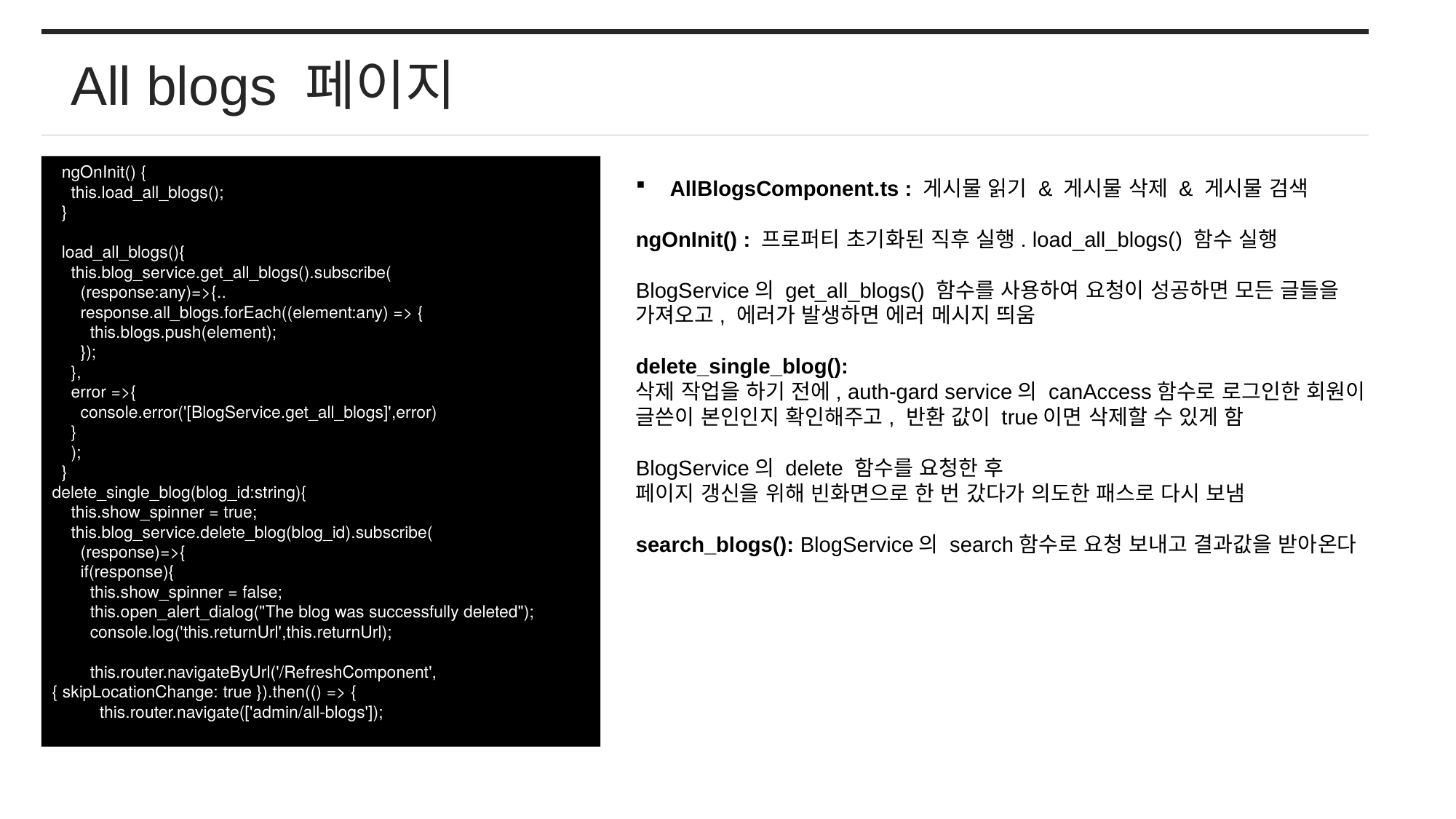

All blogs 페이지
  ngOnInit() {
    this.load_all_blogs();
  }

  load_all_blogs(){
    this.blog_service.get_all_blogs().subscribe(
      (response:any)=>{..
      response.all_blogs.forEach((element:any) => {
        this.blogs.push(element);
      });
    },
    error =>{
      console.error('[BlogService.get_all_blogs]',error)
    }
    );
  }
delete_single_blog(blog_id:string){
    this.show_spinner = true;
    this.blog_service.delete_blog(blog_id).subscribe(
      (response)=>{
      if(response){
        this.show_spinner = false;
        this.open_alert_dialog("The blog was successfully deleted");
        console.log('this.returnUrl',this.returnUrl);

        this.router.navigateByUrl('/RefreshComponent', { skipLocationChange: true }).then(() => {
          this.router.navigate(['admin/all-blogs']);

AllBlogsComponent.ts : 게시물 읽기 & 게시물 삭제 & 게시물 검색

ngOnInit() : 프로퍼티 초기화된 직후 실행. load_all_blogs() 함수 실행

BlogService의 get_all_blogs() 함수를 사용하여 요청이 성공하면 모든 글들을 가져오고, 에러가 발생하면 에러 메시지 띄움

delete_single_blog():
삭제 작업을 하기 전에, auth-gard service의 canAccess함수로 로그인한 회원이 글쓴이 본인인지 확인해주고, 반환 값이 true이면 삭제할 수 있게 함

BlogService의 delete 함수를 요청한 후
페이지 갱신을 위해 빈화면으로 한 번 갔다가 의도한 패스로 다시 보냄

search_blogs(): BlogService의 search함수로 요청 보내고 결과값을 받아온다